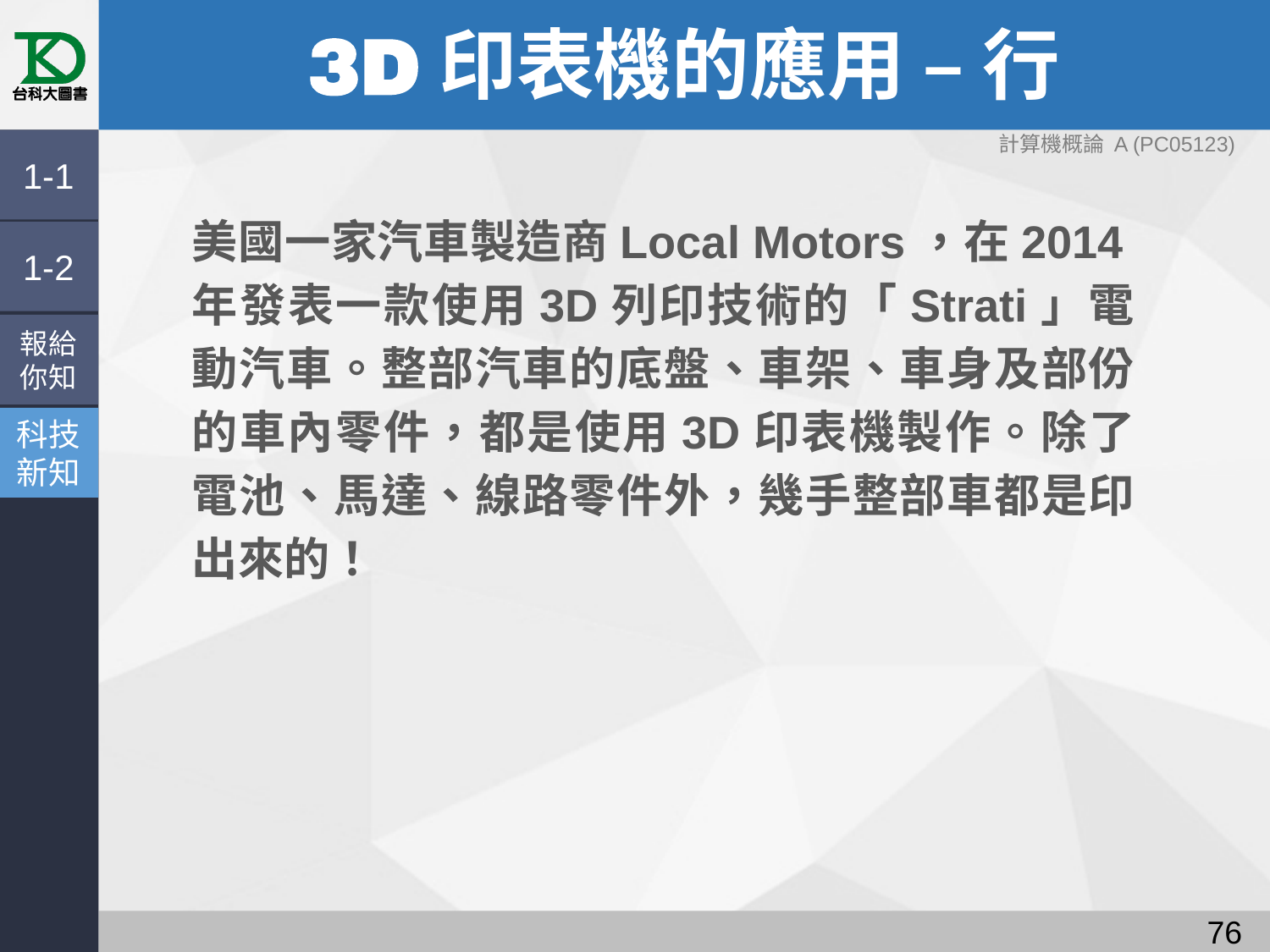

# 3D印表機的應用 – 行
計算機概論 A (PC05123)
1-1
美國一家汽車製造商Local Motors，在2014年發表一款使用3D列印技術的「Strati」電動汽車。整部汽車的底盤、車架、車身及部份的車內零件，都是使用3D印表機製作。除了電池、馬達、線路零件外，幾手整部車都是印出來的！
1-2
報給
你知
科技
新知
76